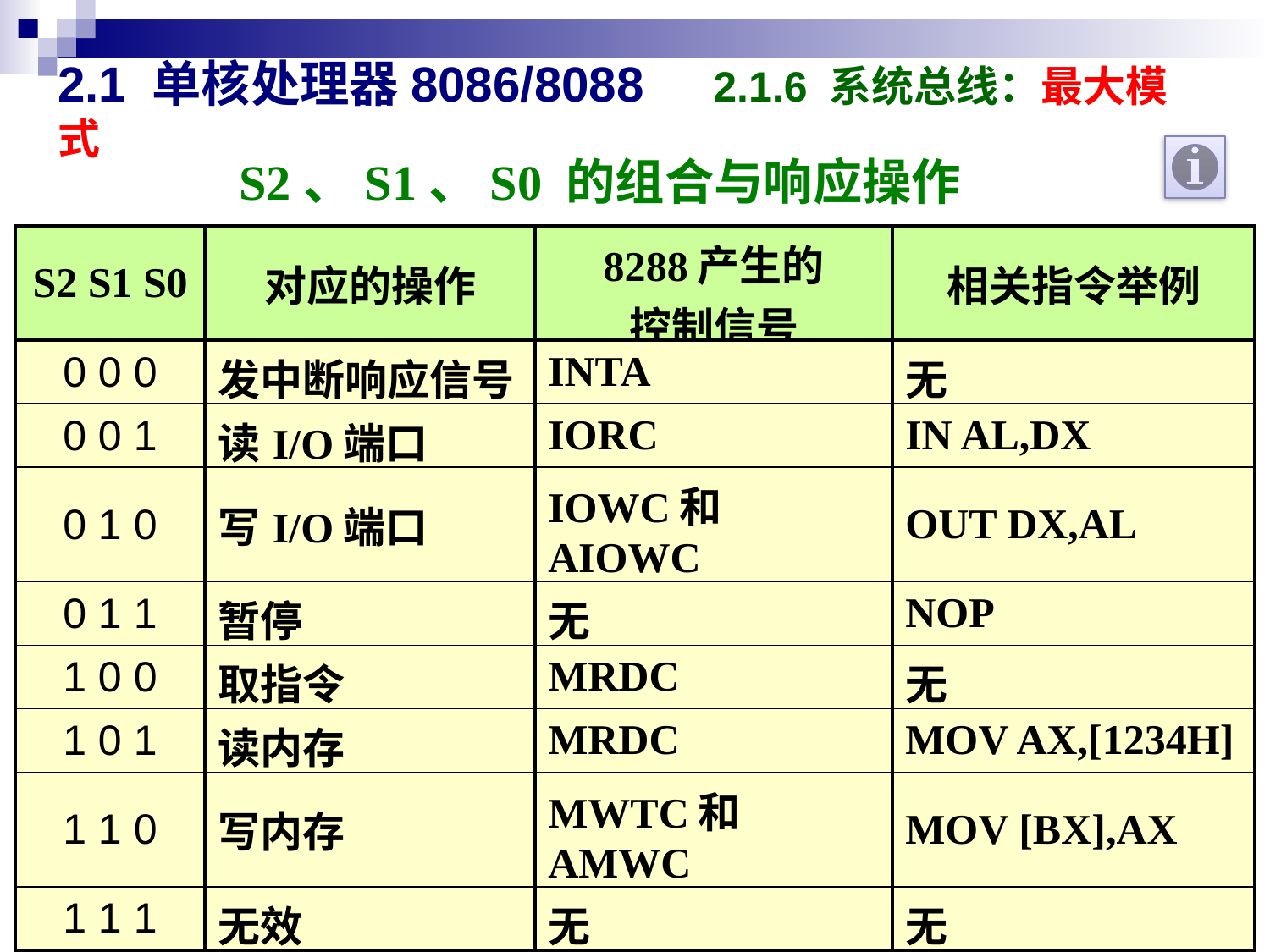

# 2.1 单核处理器8086/8088     2.1.6 系统总线：最大模式

S2、S1、S0 的组合与响应操作
| S2 S1 S0 | 对应的操作 | 8288产生的 控制信号 | 相关指令举例 |
| --- | --- | --- | --- |
| 0 0 0 | 发中断响应信号 | INTA | 无 |
| 0 0 1 | 读I/O端口 | IORC | IN AL,DX |
| 0 1 0 | 写I/O端口 | IOWC和AIOWC | OUT DX,AL |
| 0 1 1 | 暂停 | 无 | NOP |
| 1 0 0 | 取指令 | MRDC | 无 |
| 1 0 1 | 读内存 | MRDC | MOV AX,[1234H] |
| 1 1 0 | 写内存 | MWTC和AMWC | MOV [BX],AX |
| 1 1 1 | 无效 | 无 | 无 |
59